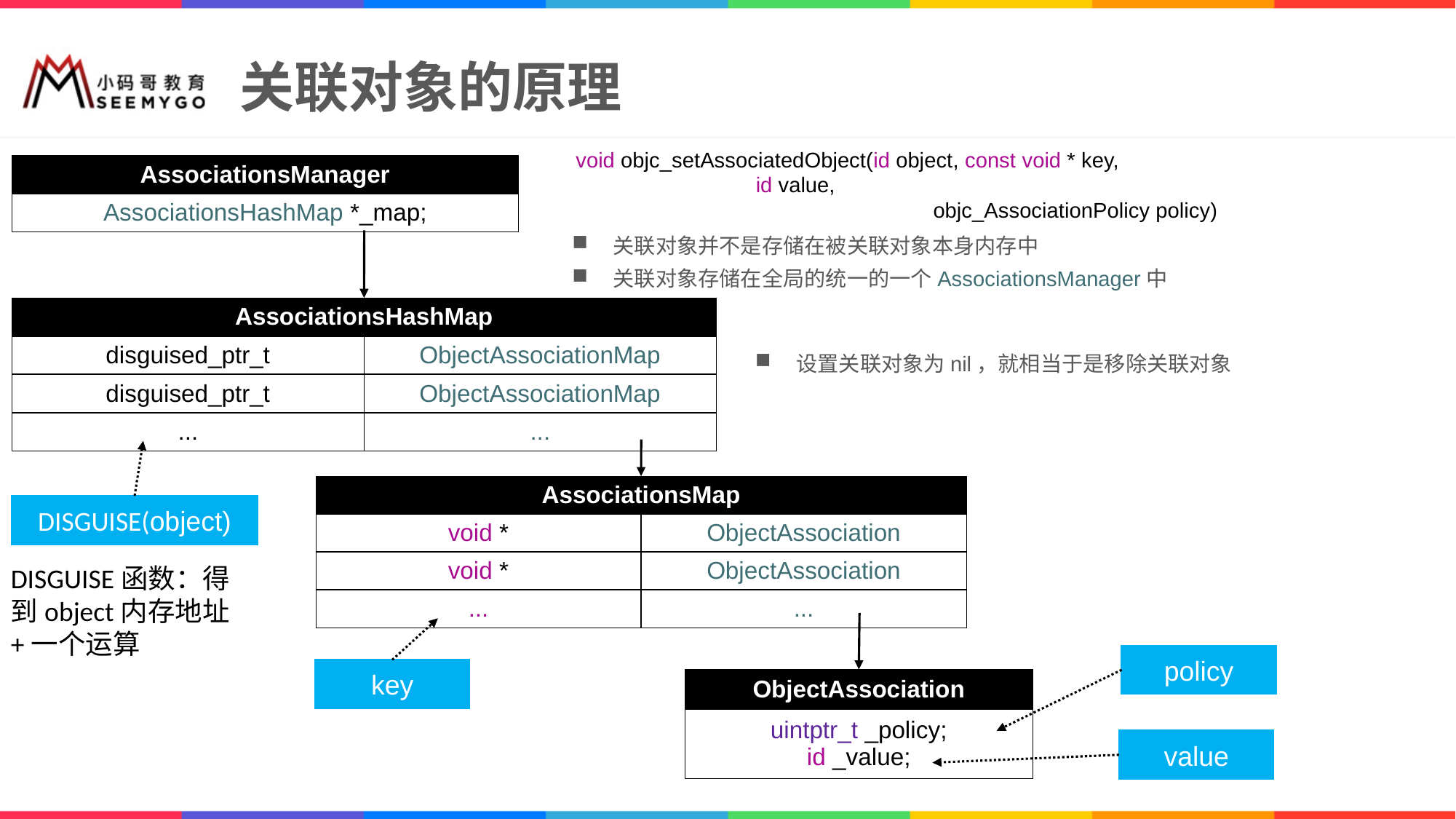

# 关联对象的原理
void objc_setAssociatedObject(id object, const void * key,
                              id value,
			     objc_AssociationPolicy policy)
| AssociationsManager |
| --- |
| AssociationsHashMap \*\_map; |
关联对象并不是存储在被关联对象本身内存中
关联对象存储在全局的统一的一个AssociationsManager中
| AssociationsHashMap |  |
| --- | --- |
| disguised\_ptr\_t | ObjectAssociationMap |
| disguised\_ptr\_t | ObjectAssociationMap |
| ... | ... |
设置关联对象为nil，就相当于是移除关联对象
| AssociationsMap |  |
| --- | --- |
| void \* | ObjectAssociation |
| void \* | ObjectAssociation |
| ... | ... |
DISGUISE(object)
DISGUISE函数：得到object内存地址+一个运算
policy
key
| ObjectAssociation |
| --- |
| uintptr\_t \_policy; id \_value; |
value